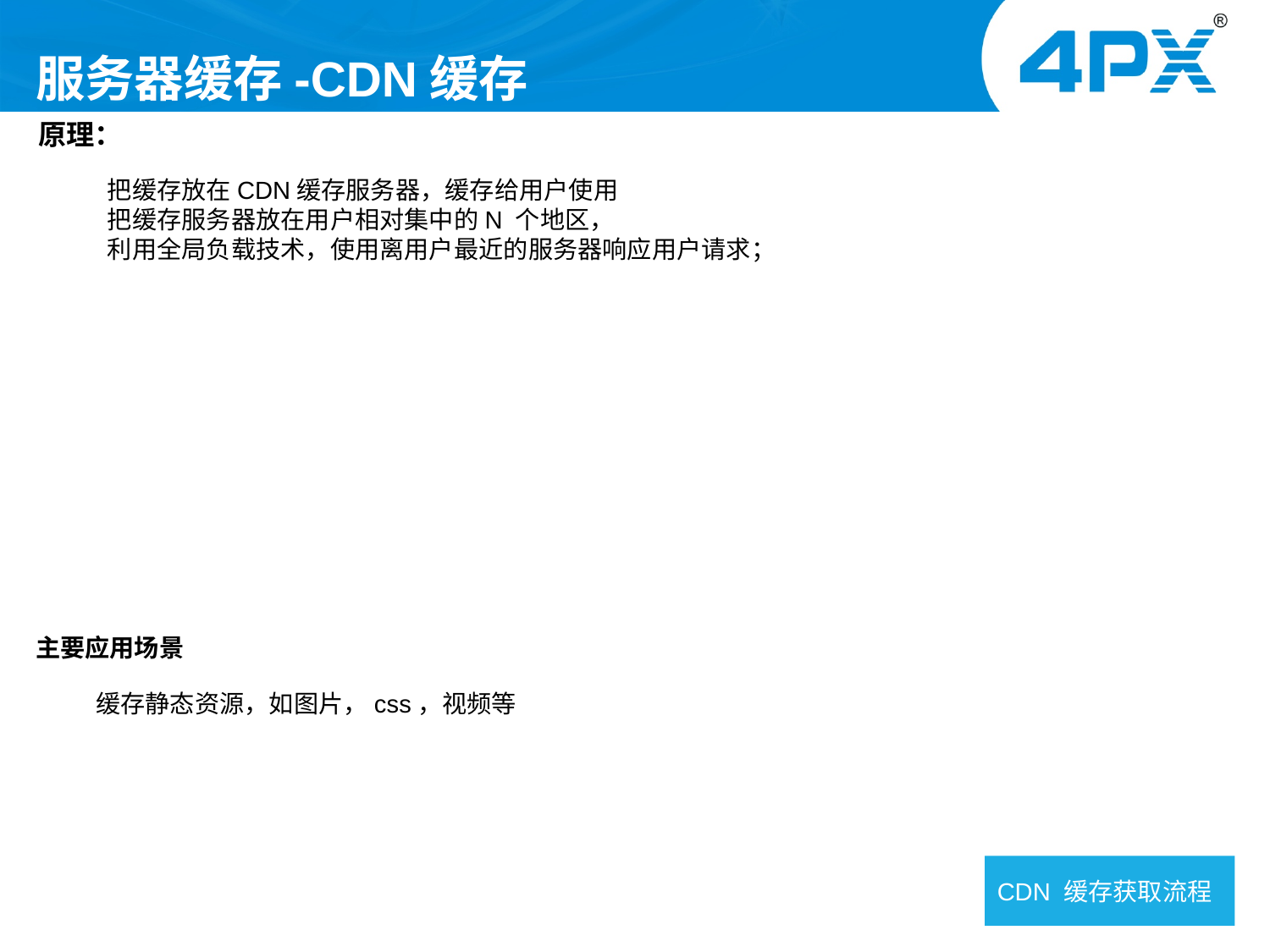

# 服务器缓存-CDN缓存
原理：
把缓存放在CDN缓存服务器，缓存给用户使用
把缓存服务器放在用户相对集中的N 个地区，
利用全局负载技术，使用离用户最近的服务器响应用户请求；
主要应用场景
缓存静态资源，如图片，css，视频等
CDN 缓存获取流程